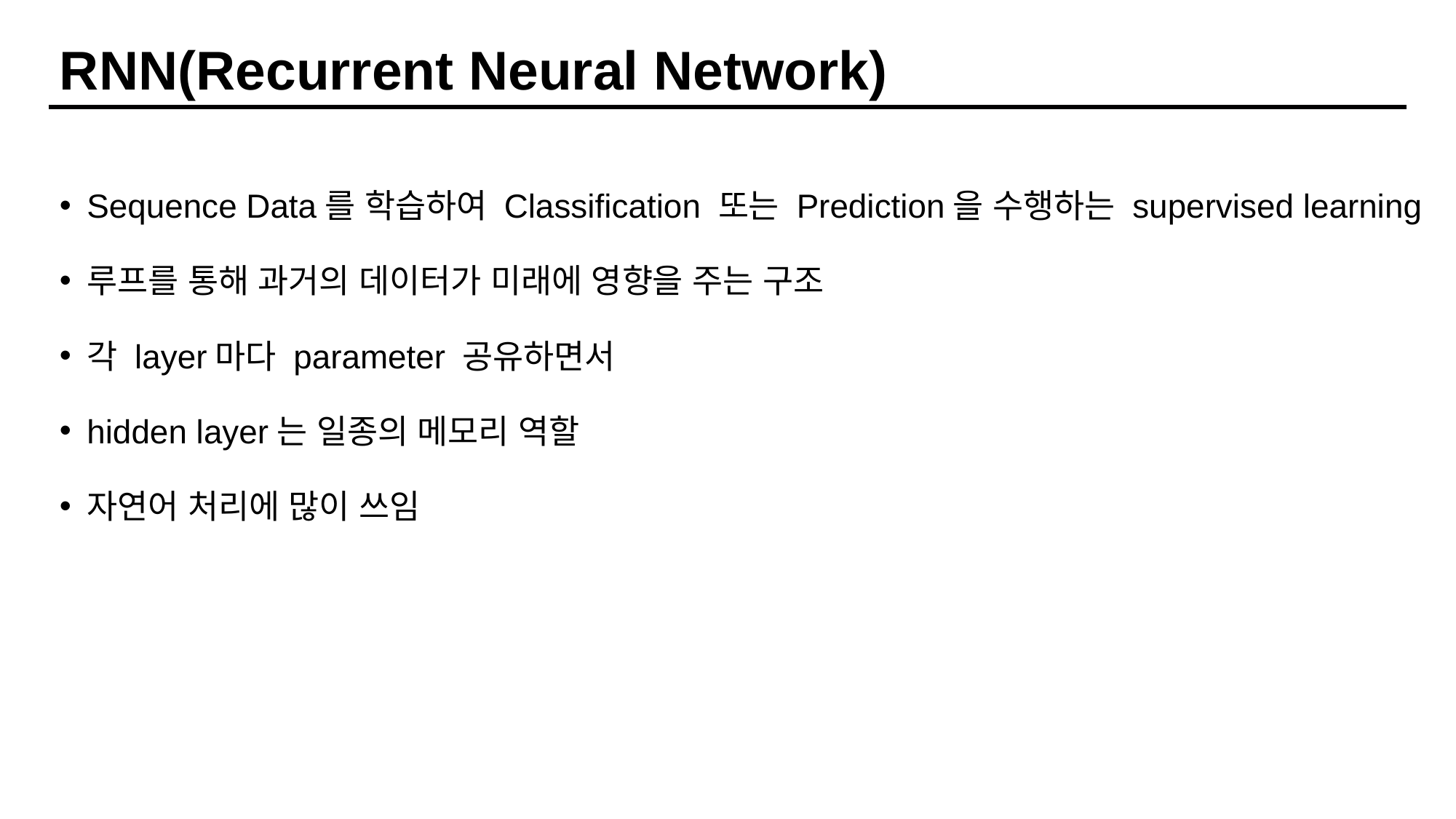

RNN(Recurrent Neural Network)
Sequence Data를 학습하여 Classification 또는 Prediction을 수행하는 supervised learning
루프를 통해 과거의 데이터가 미래에 영향을 주는 구조
각 layer마다 parameter 공유하면서
hidden layer는 일종의 메모리 역할
자연어 처리에 많이 쓰임